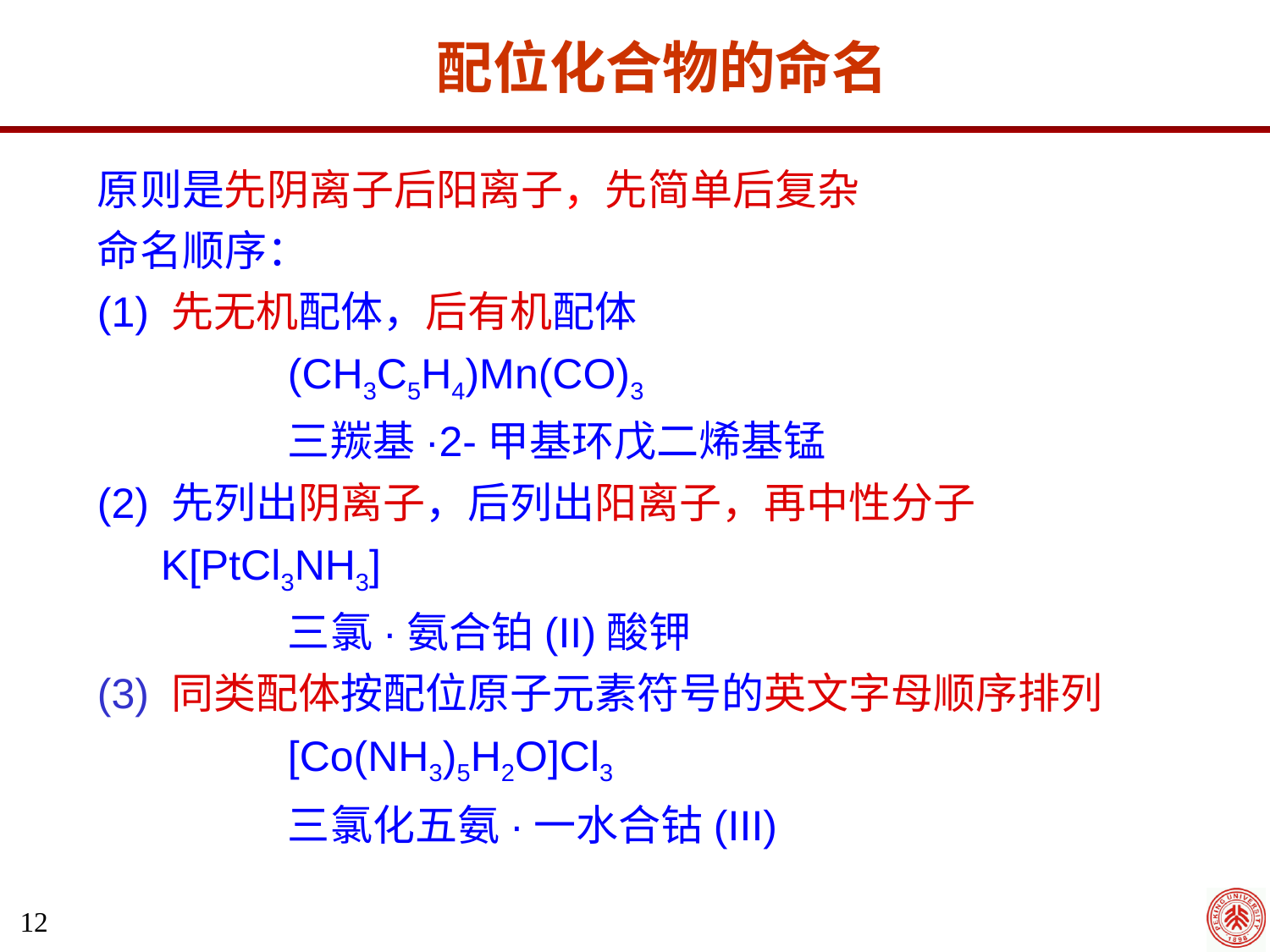

配位化合物的命名

原则是先阴离子后阳离子，先简单后复杂
命名顺序：
(1) 先无机配体，后有机配体
		(CH3C5H4)Mn(CO)3
		三羰基·2-甲基环戊二烯基锰
(2) 先列出阴离子，后列出阳离子，再中性分子   	K[PtCl3NH3]
		三氯·氨合铂(II)酸钾
(3) 同类配体按配位原子元素符号的英文字母顺序排列
		[Co(NH3)5H2O]Cl3
		三氯化五氨·一水合钴(III)